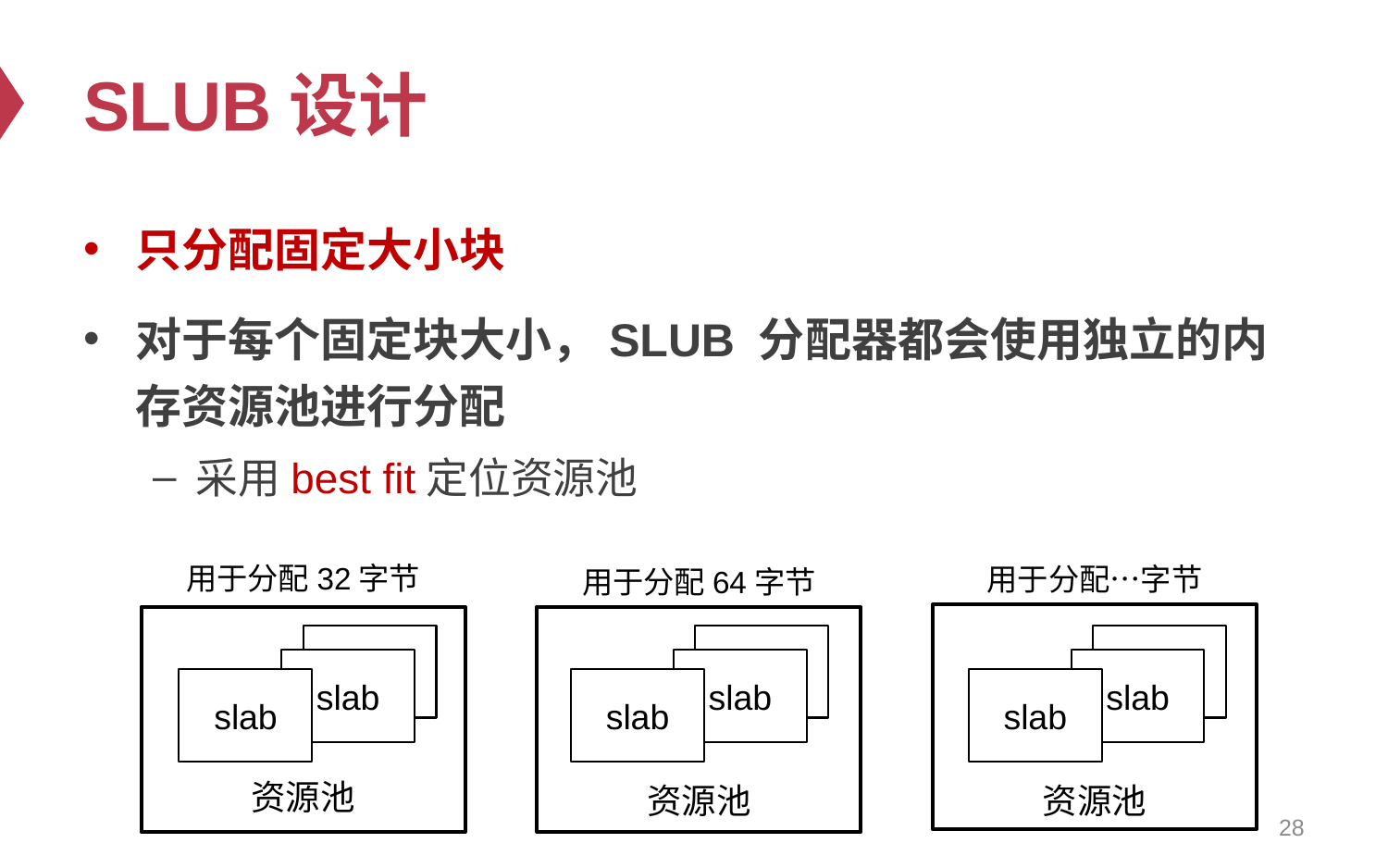

# SLUB设计
只分配固定大小块
对于每个固定块大小，SLUB 分配器都会使用独立的内存资源池进行分配
采用best fit定位资源池
用于分配32字节
用于分配…字节
用于分配64字节

slab
slab
slab
slab
slab
slab
slab
slab
slab
资源池
资源池
资源池
28